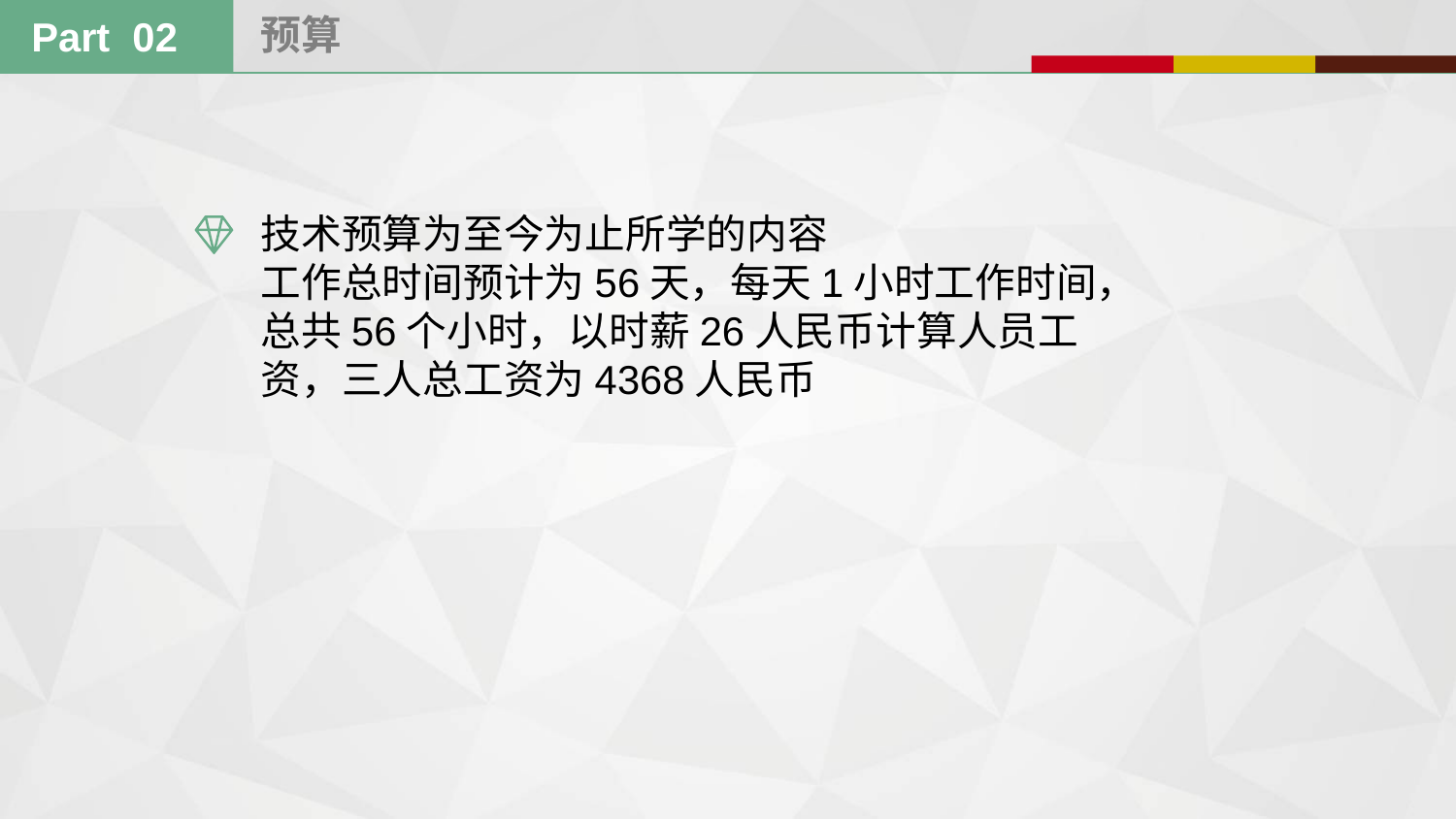

预算
Part  02

技术预算为至今为止所学的内容
工作总时间预计为56天，每天1小时工作时间，总共56个小时，以时薪26人民币计算人员工资，三人总工资为4368人民币